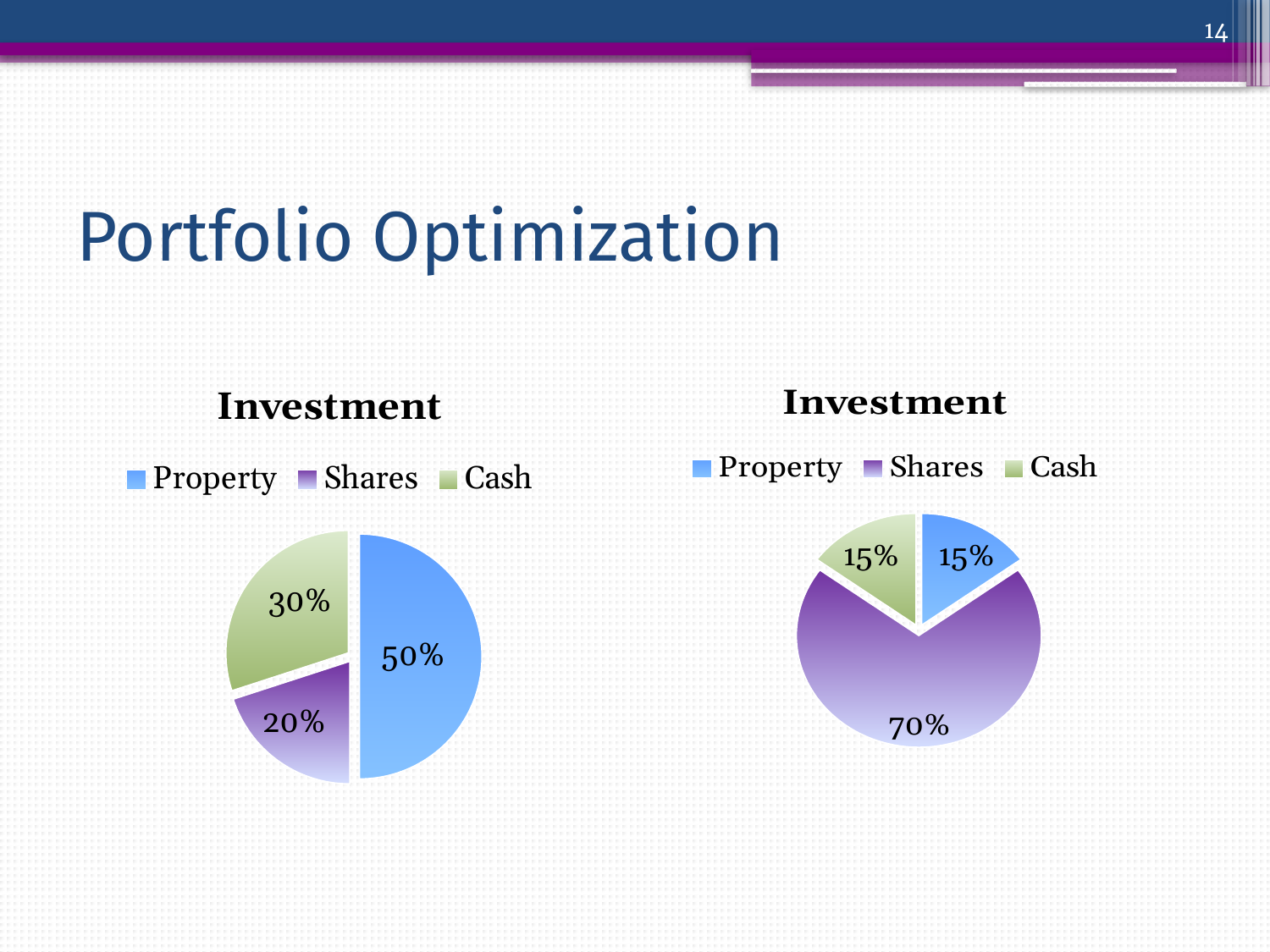

14
# Portfolio Optimization

### Chart: Investment

| Category | 销售额 |
|---|---|
| Property | 0.5 |
| Shares | 0.2 |
| Cash | 0.3000000000000003 |

### Chart: Investment

| Category | 销售额 |
|---|---|
| Property | 0.15000000000000024 |
| Shares | 0.7000000000000006 |
| Cash | 0.15000000000000024 |
|  |  |
| --- | --- |